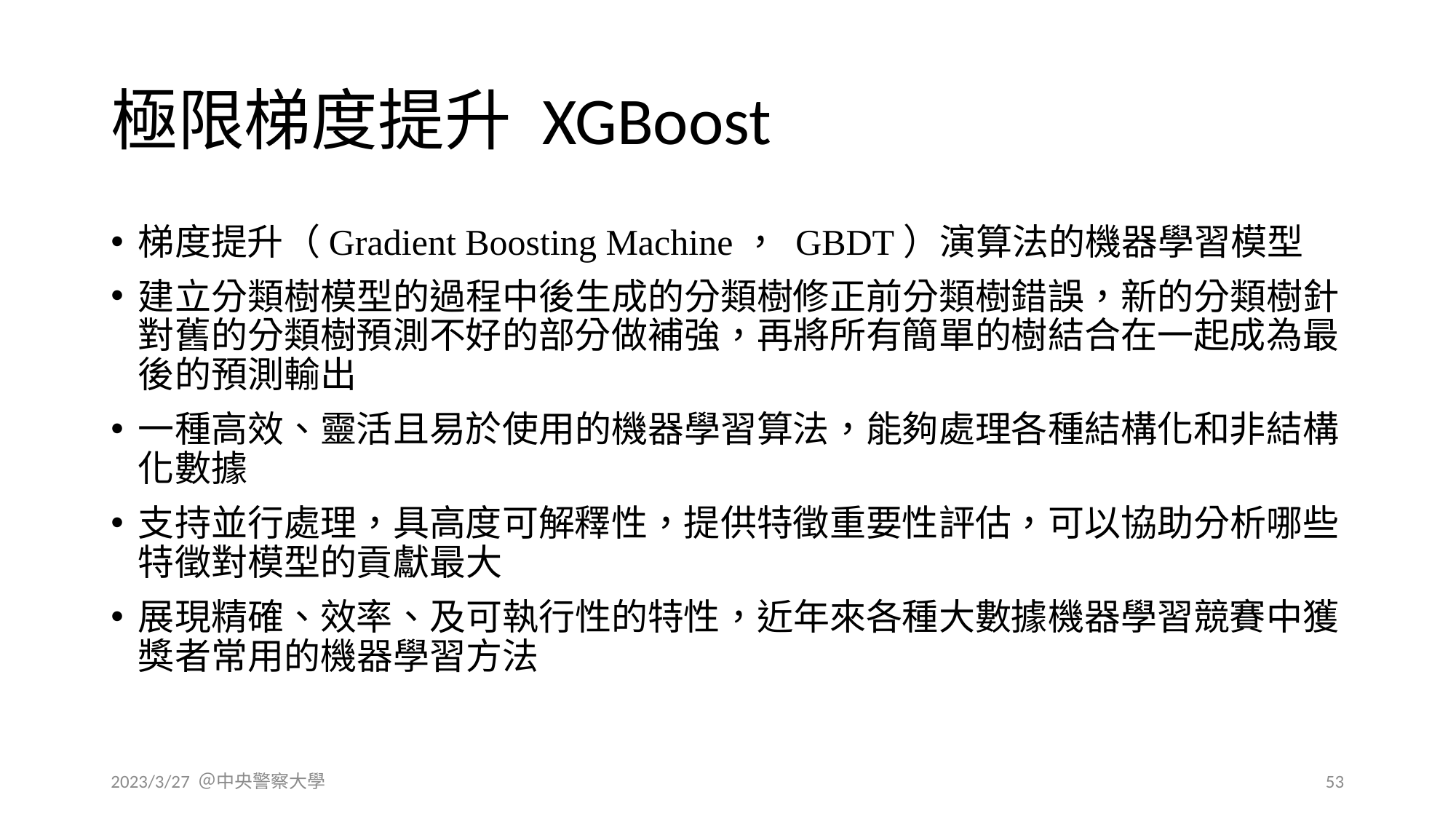

# 極限梯度提升 XGBoost
梯度提升（Gradient Boosting Machine， GBDT）演算法的機器學習模型
建立分類樹模型的過程中後生成的分類樹修正前分類樹錯誤，新的分類樹針對舊的分類樹預測不好的部分做補強，再將所有簡單的樹結合在一起成為最後的預測輸出
一種高效、靈活且易於使用的機器學習算法，能夠處理各種結構化和非結構化數據
支持並行處理，具高度可解釋性，提供特徵重要性評估，可以協助分析哪些特徵對模型的貢獻最大
展現精確、效率、及可執行性的特性，近年來各種大數據機器學習競賽中獲獎者常用的機器學習方法

2023/3/27 ＠中央警察大學
53